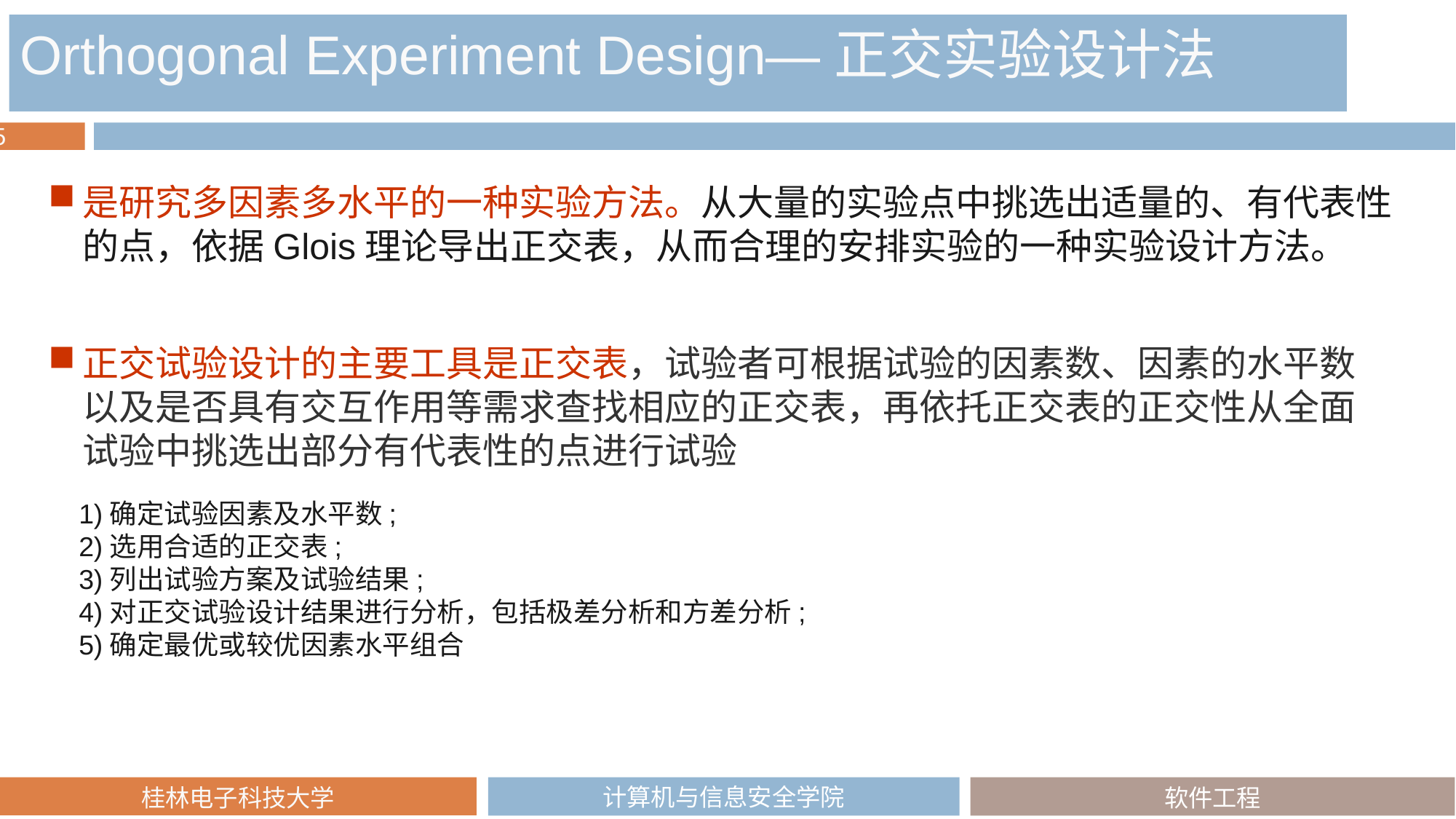

Orthogonal Experiment Design—正交实验设计法
是研究多因素多水平的一种实验方法。从大量的实验点中挑选出适量的、有代表性的点，依据Glois理论导出正交表，从而合理的安排实验的一种实验设计方法。
正交试验设计的主要工具是正交表，试验者可根据试验的因素数、因素的水平数以及是否具有交互作用等需求查找相应的正交表，再依托正交表的正交性从全面试验中挑选出部分有代表性的点进行试验
1)确定试验因素及水平数;
2)选用合适的正交表;
3)列出试验方案及试验结果;
4)对正交试验设计结果进行分析，包括极差分析和方差分析;
5)确定最优或较优因素水平组合